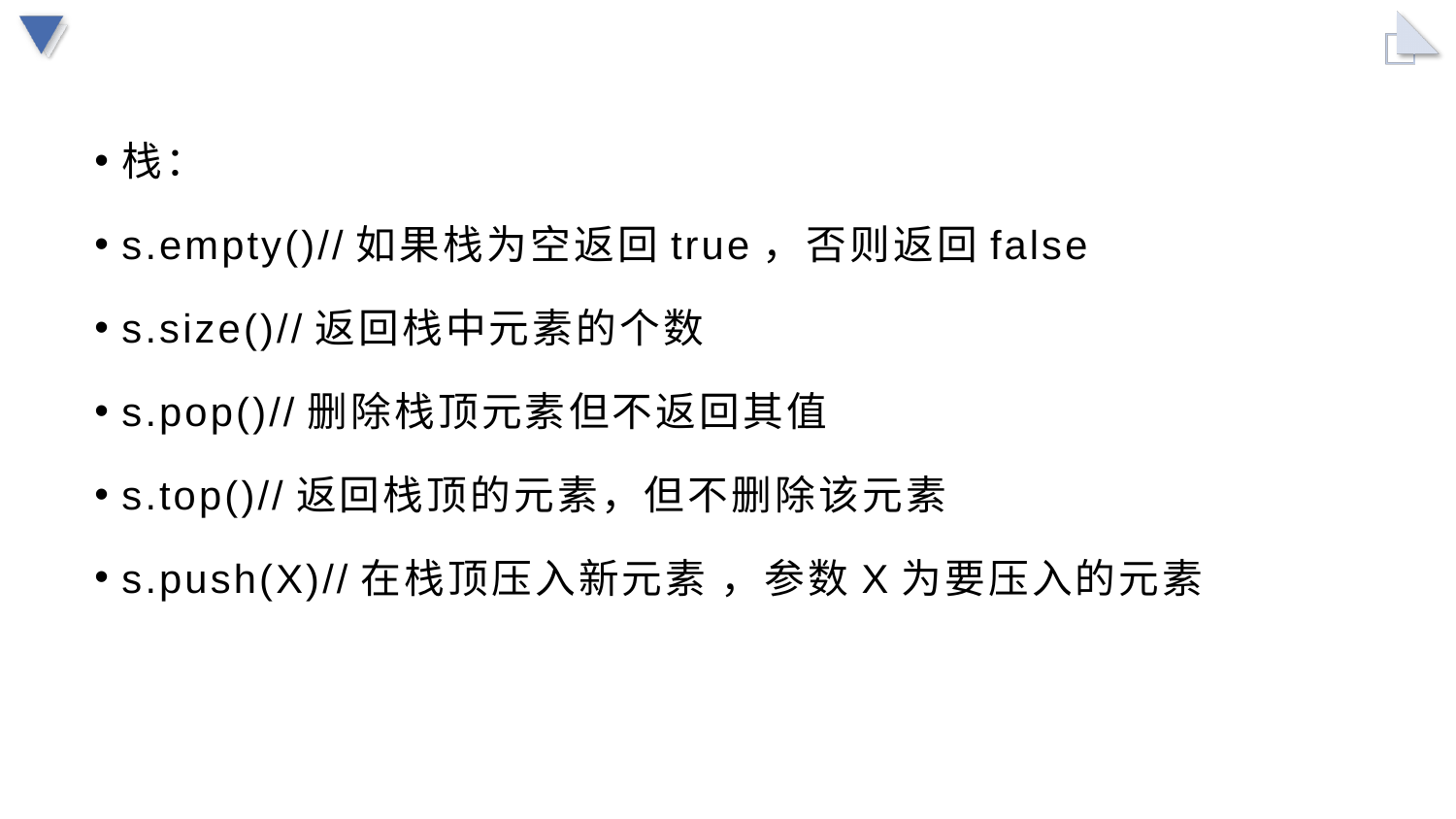

栈：
s.empty()//如果栈为空返回true，否则返回false
s.size()//返回栈中元素的个数
s.pop()//删除栈顶元素但不返回其值
s.top()//返回栈顶的元素，但不删除该元素
s.push(X)//在栈顶压入新元素 ，参数X为要压入的元素